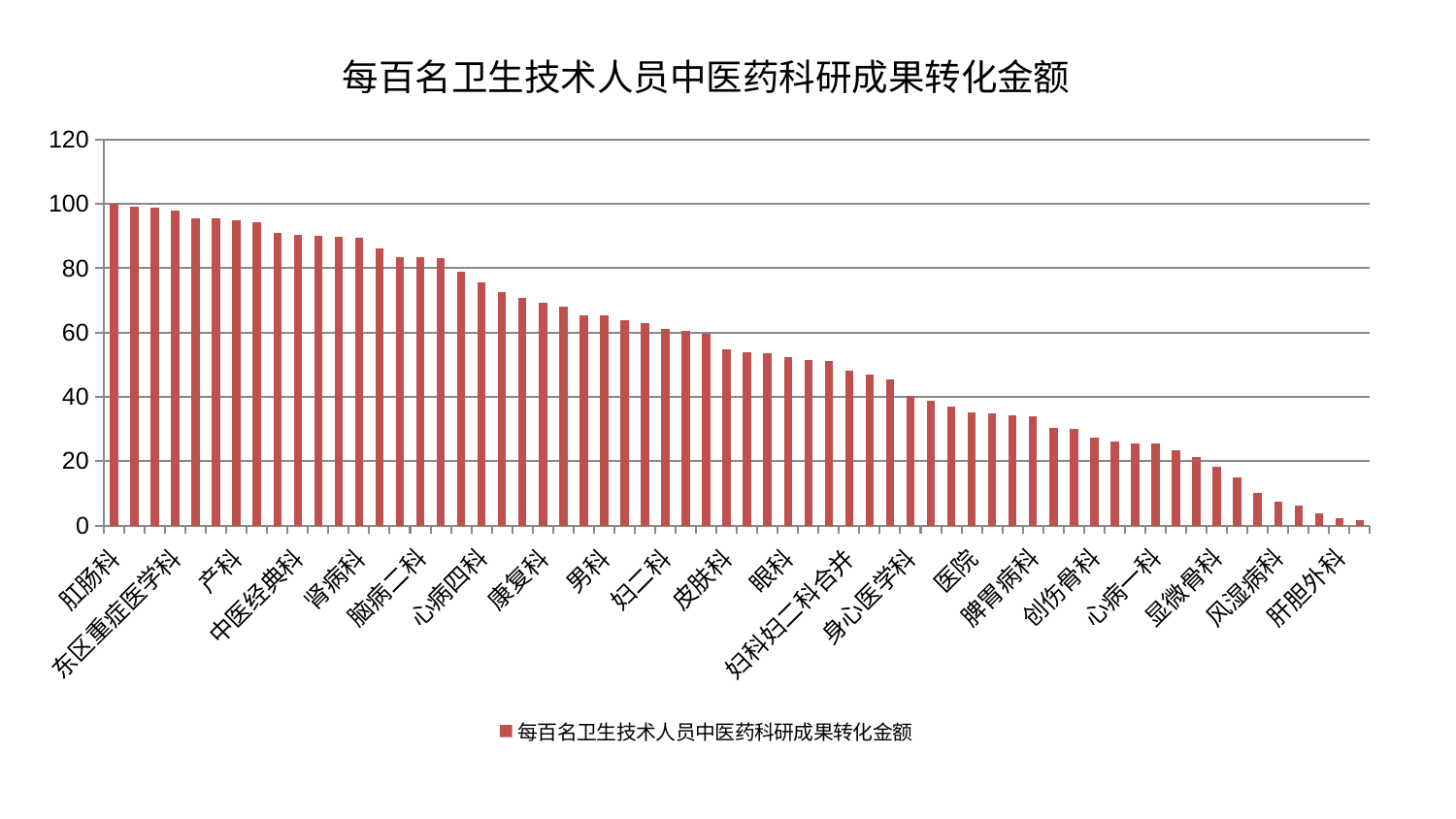

### Chart: 每百名卫生技术人员中医药科研成果转化金额

| Category | 每百名卫生技术人员中医药科研成果转化金额 |
|---|---|
| 肛肠科 | 100.00000000000001 |
| 小儿推拿科 | 99.2487268636613 |
| 耳鼻喉科 | 98.95007123335697 |
| 东区重症医学科 | 97.94075715233997 |
| 肿瘤内科 | 95.50109246617005 |
| 口腔科 | 95.385174014386 |
| 产科 | 94.94679424893204 |
| 推拿科 | 94.34907724930252 |
| 脊柱骨科 | 91.11108914430602 |
| 中医经典科 | 90.29471475350229 |
| 运动损伤骨科 | 90.19635630778261 |
| 乳腺甲状腺外科 | 89.80459825855377 |
| 肾病科 | 89.39589286343961 |
| 脑病一科 | 86.31799706029196 |
| 儿科 | 83.52125459180387 |
| 脑病二科 | 83.40271573469776 |
| 心病二科 | 83.06854746943304 |
| 综合内科 | 78.80975302535913 |
| 心病四科 | 75.64425671967915 |
| 微创骨科 | 72.66748614717757 |
| 泌尿外科 | 70.66005799628837 |
| 康复科 | 69.3783438404269 |
| 神经内科 | 68.09829784710011 |
| 治未病中心 | 65.39454004192042 |
| 男科 | 65.33190337620105 |
| 骨科 | 63.73569924564241 |
| 胸外科 | 63.01135517482262 |
| 妇二科 | 61.23032131077476 |
| 针灸科 | 60.60334506170949 |
| 普通外科 | 59.708471916907236 |
| 皮肤科 | 54.918337141043104 |
| 西区重症医学科 | 53.999440251391604 |
| 血液科 | 53.540905897426555 |
| 眼科 | 52.374904638630525 |
| 肾脏内科 | 51.376923783796045 |
| 脑病三科 | 51.05004154037274 |
| 妇科妇二科合并 | 48.1840048786107 |
| 小儿骨科 | 47.03454581021487 |
| 心病三科 | 45.49331808580977 |
| 身心医学科 | 40.19860750397215 |
| 消化内科 | 38.70538222251191 |
| 肝病科 | 37.06189017732763 |
| 医院 | 35.111719942578944 |
| 呼吸内科 | 34.825280063578646 |
| 妇科 | 34.19645485164661 |
| 脾胃病科 | 34.09361212055083 |
| 周围血管科 | 30.316160793021268 |
| 内分泌科 | 30.013617903294172 |
| 创伤骨科 | 27.294263361621436 |
| 关节骨科 | 26.18706601660447 |
| 脾胃科消化科合并 | 25.59134602919751 |
| 心病一科 | 25.48345613106174 |
| 东区肾病科 | 23.515280722895593 |
| 老年医学科 | 21.128898417175282 |
| 显微骨科 | 18.226151371154668 |
| 重症医学科 | 14.865516863166443 |
| 神经外科 | 10.054123055324588 |
| 风湿病科 | 7.379410594458709 |
| 中医外治中心 | 6.09499165894259 |
| 心血管内科 | 3.8052003328135564 |
| 肝胆外科 | 2.31901603809353 |
| 美容皮肤科 | 1.811408638116708 |
196